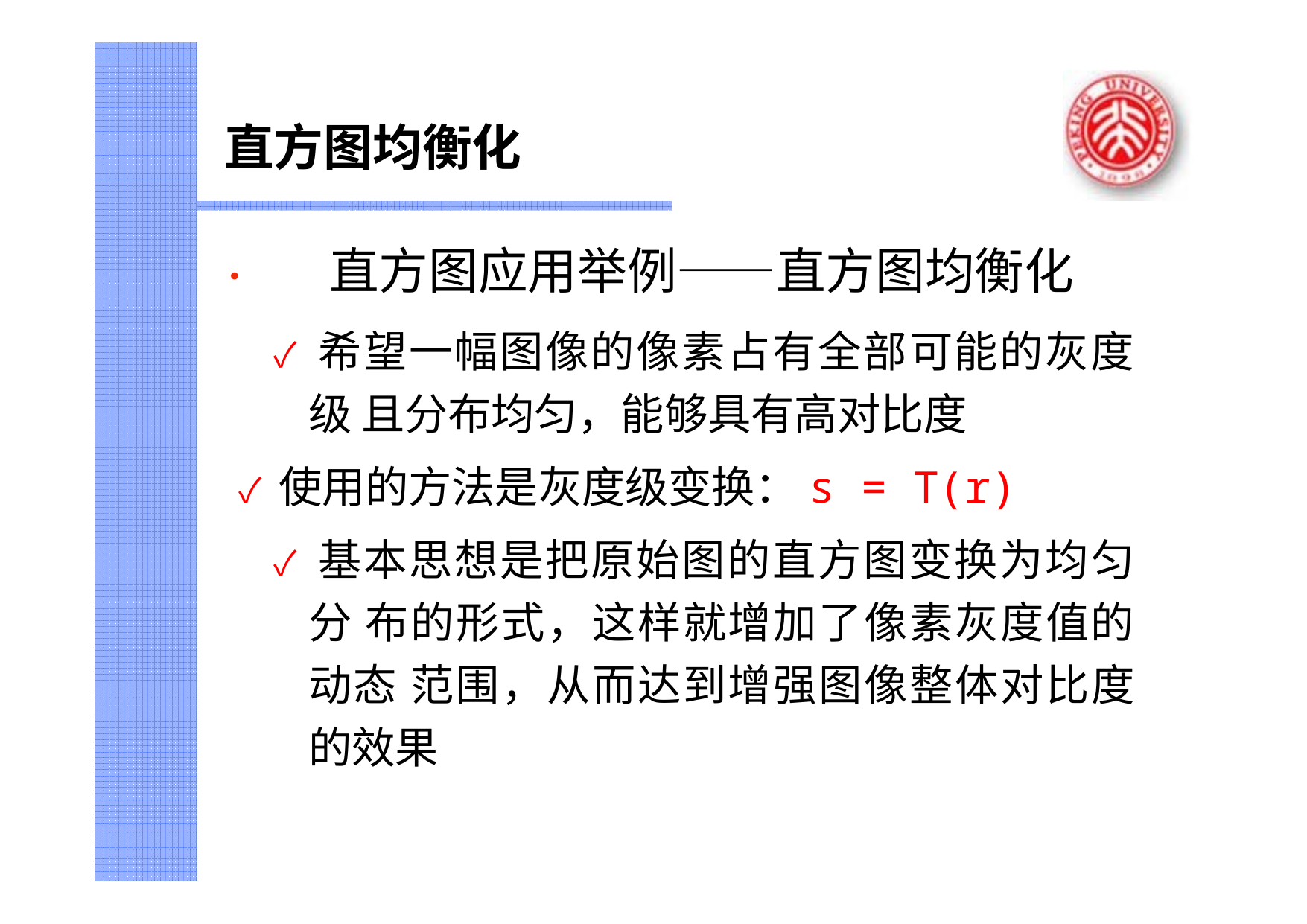

# 直方图均衡化
•	直方图应用举例——直方图均衡化
✓ 希望一幅图像的像素占有全部可能的灰度级 且分布均匀，能够具有高对比度
✓ 使用的方法是灰度级变换：s = T(r)
✓ 基本思想是把原始图的直方图变换为均匀分 布的形式，这样就增加了像素灰度值的动态 范围，从而达到增强图像整体对比度的效果